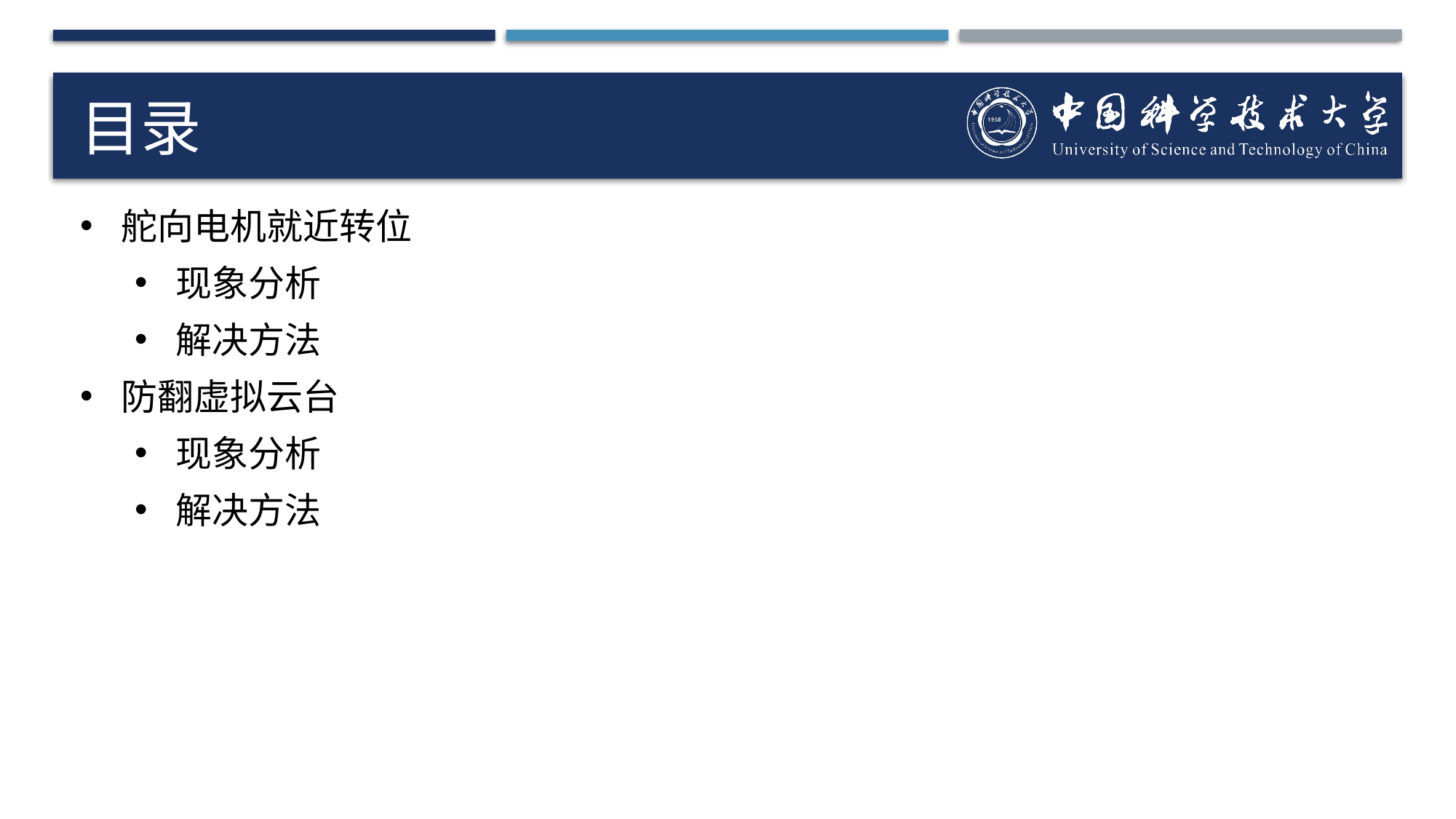

# 目录
舵向电机就近转位
现象分析
解决方法
防翻虚拟云台
现象分析
解决方法